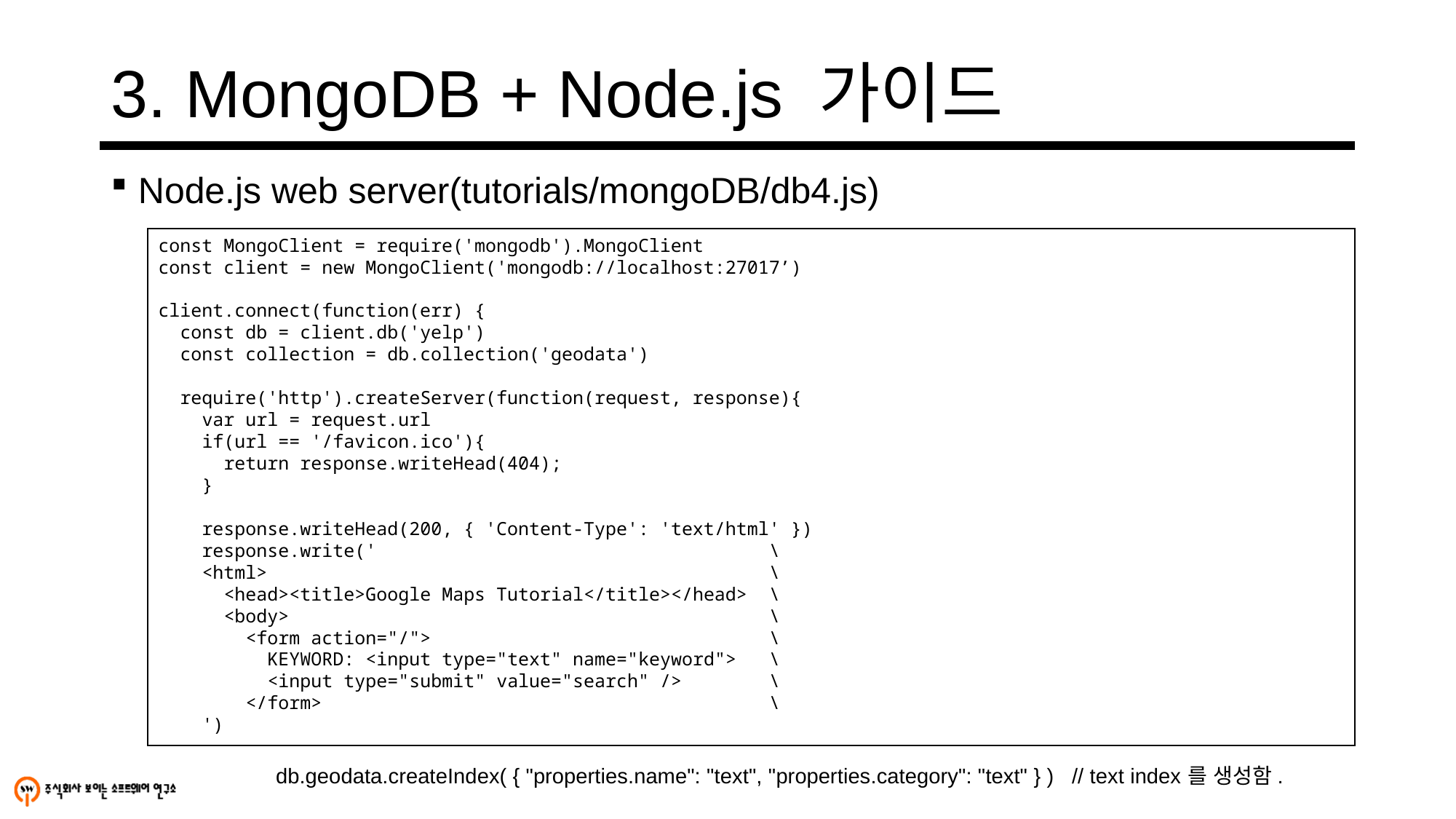

# 3. MongoDB + Node.js 가이드
Node.js web server(tutorials/mongoDB/db4.js)
const MongoClient = require('mongodb').MongoClient
const client = new MongoClient('mongodb://localhost:27017’)

client.connect(function(err) {
  const db = client.db('yelp')
  const collection = db.collection('geodata')

  require('http').createServer(function(request, response){
    var url = request.url
    if(url == '/favicon.ico'){
      return response.writeHead(404);
    }

    response.writeHead(200, { 'Content-Type': 'text/html' })
    response.write('                                    \
    <html>                                              \
      <head><title>Google Maps Tutorial</title></head>  \
      <body>                                            \
        <form action="/">                               \
          KEYWORD: <input type="text" name="keyword">   \
          <input type="submit" value="search" />        \
        </form>                                         \
    ')
db.geodata.createIndex( { "properties.name": "text", "properties.category": "text" } )   // text index를 생성함.